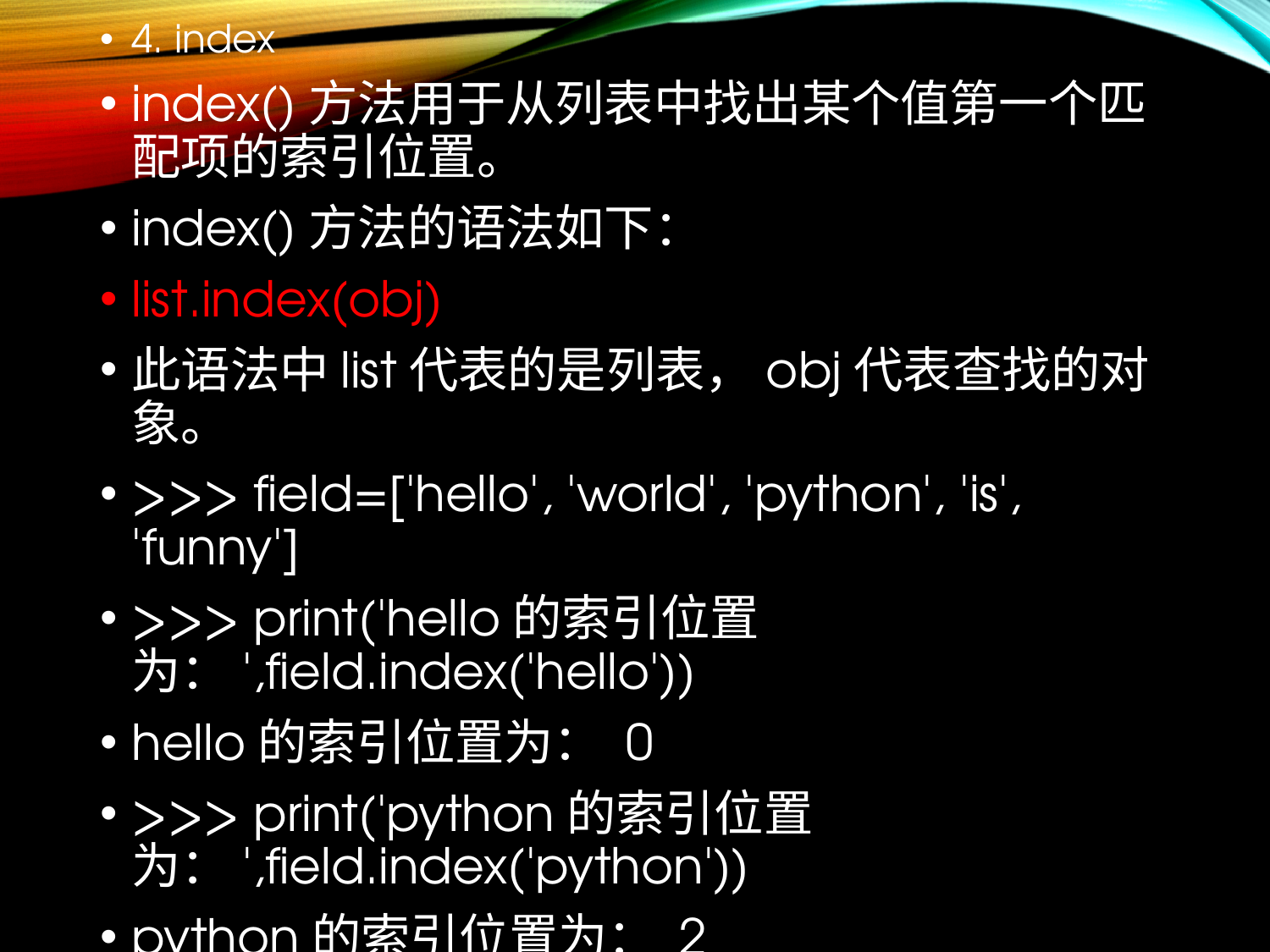

4. index
index()方法用于从列表中找出某个值第一个匹配项的索引位置。
index()方法的语法如下：
list.index(obj)
此语法中list代表的是列表，obj代表查找的对象。
>>> field=['hello', 'world', 'python', 'is', 'funny']
>>> print('hello的索引位置为：',field.index('hello'))
hello的索引位置为： 0
>>> print('python的索引位置为：',field.index('python'))
python的索引位置为： 2